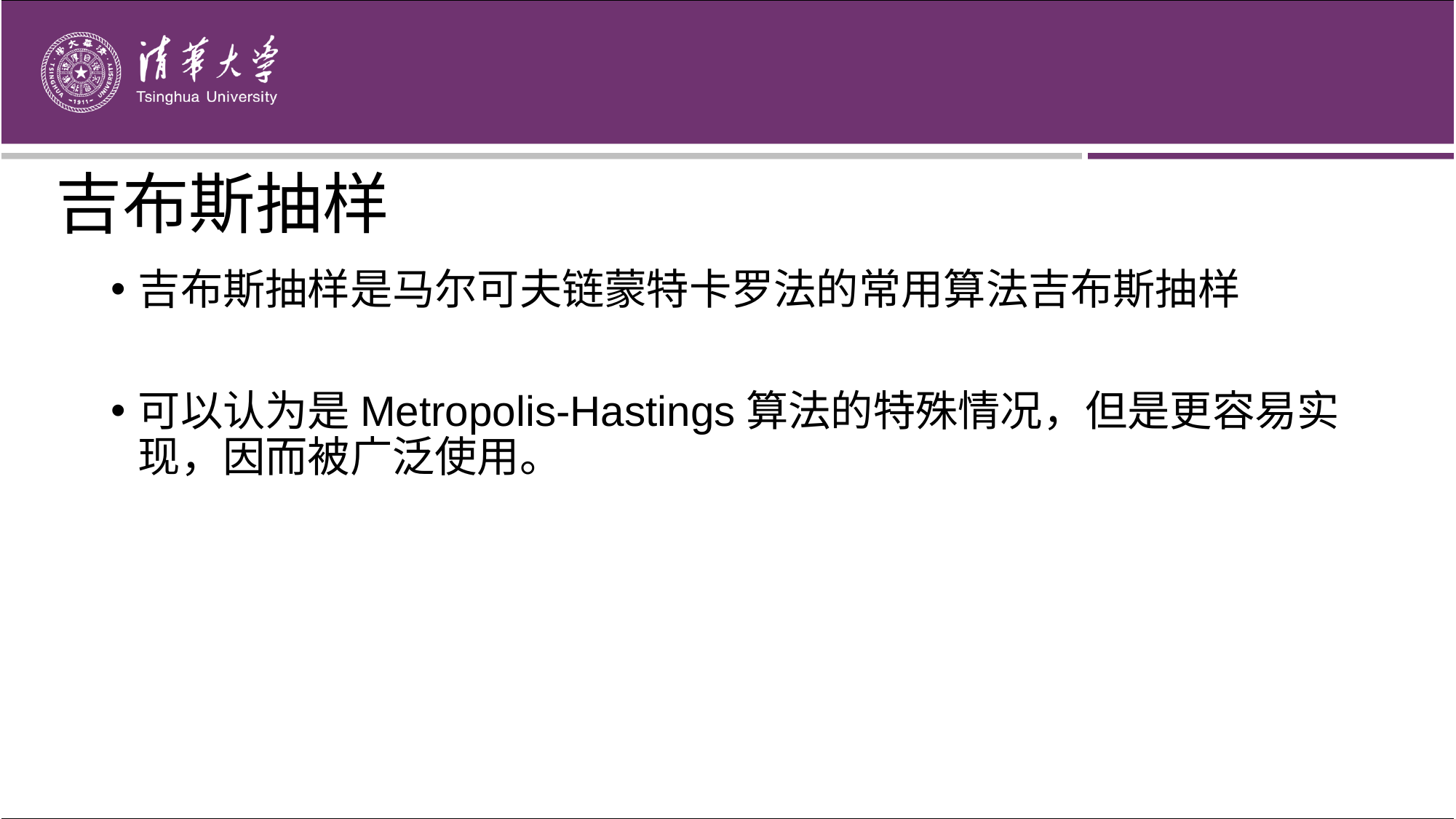

# 吉布斯抽样
吉布斯抽样是马尔可夫链蒙特卡罗法的常用算法吉布斯抽样

可以认为是Metropolis-Hastings算法的特殊情况，但是更容易实现，因而被广泛使用。